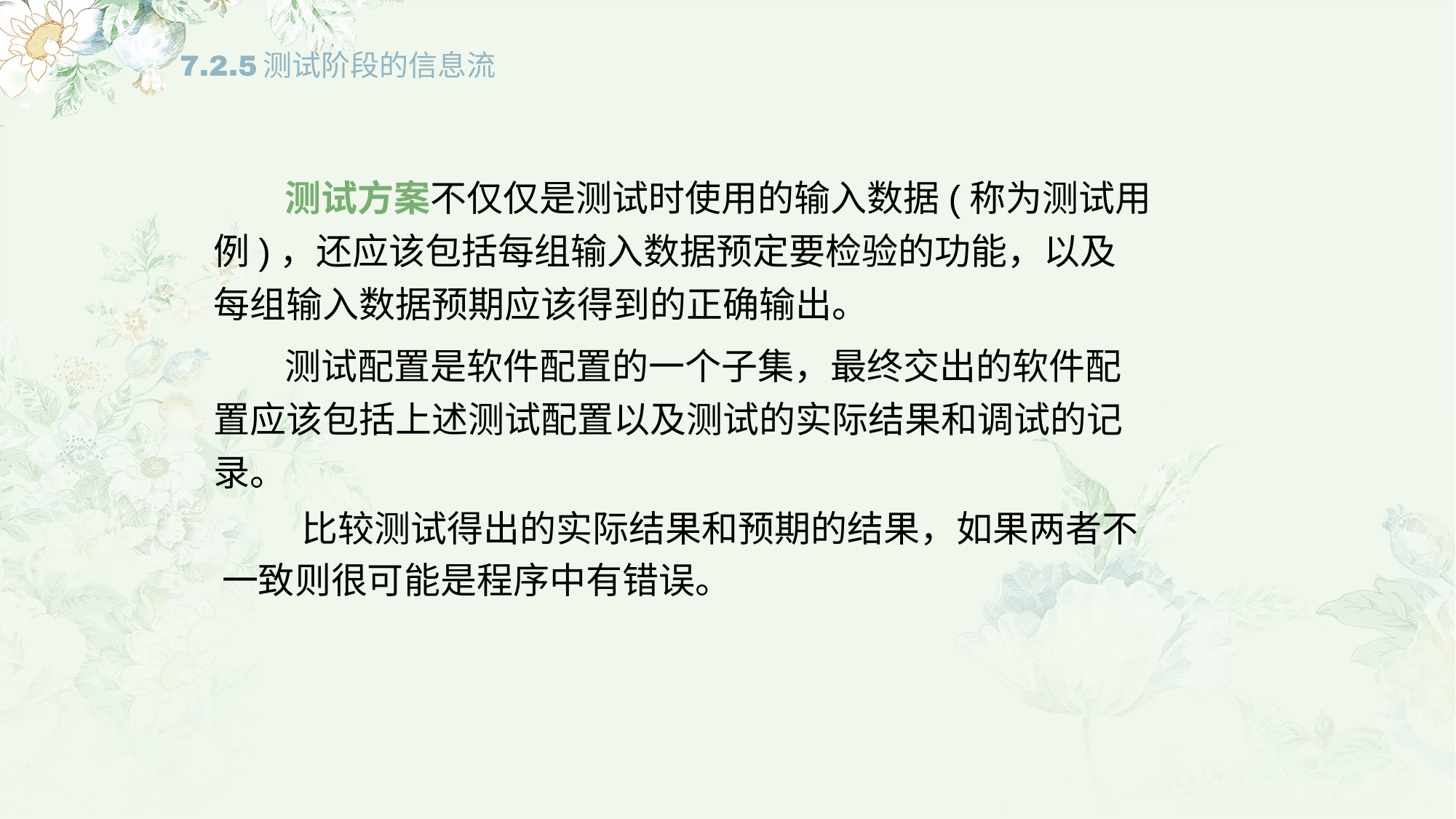

# 7.2.5测试阶段的信息流
 测试方案不仅仅是测试时使用的输入数据(称为测试用例)，还应该包括每组输入数据预定要检验的功能，以及每组输入数据预期应该得到的正确输出。
 测试配置是软件配置的一个子集，最终交出的软件配置应该包括上述测试配置以及测试的实际结果和调试的记录。
  比较测试得出的实际结果和预期的结果，如果两者不一致则很可能是程序中有错误。